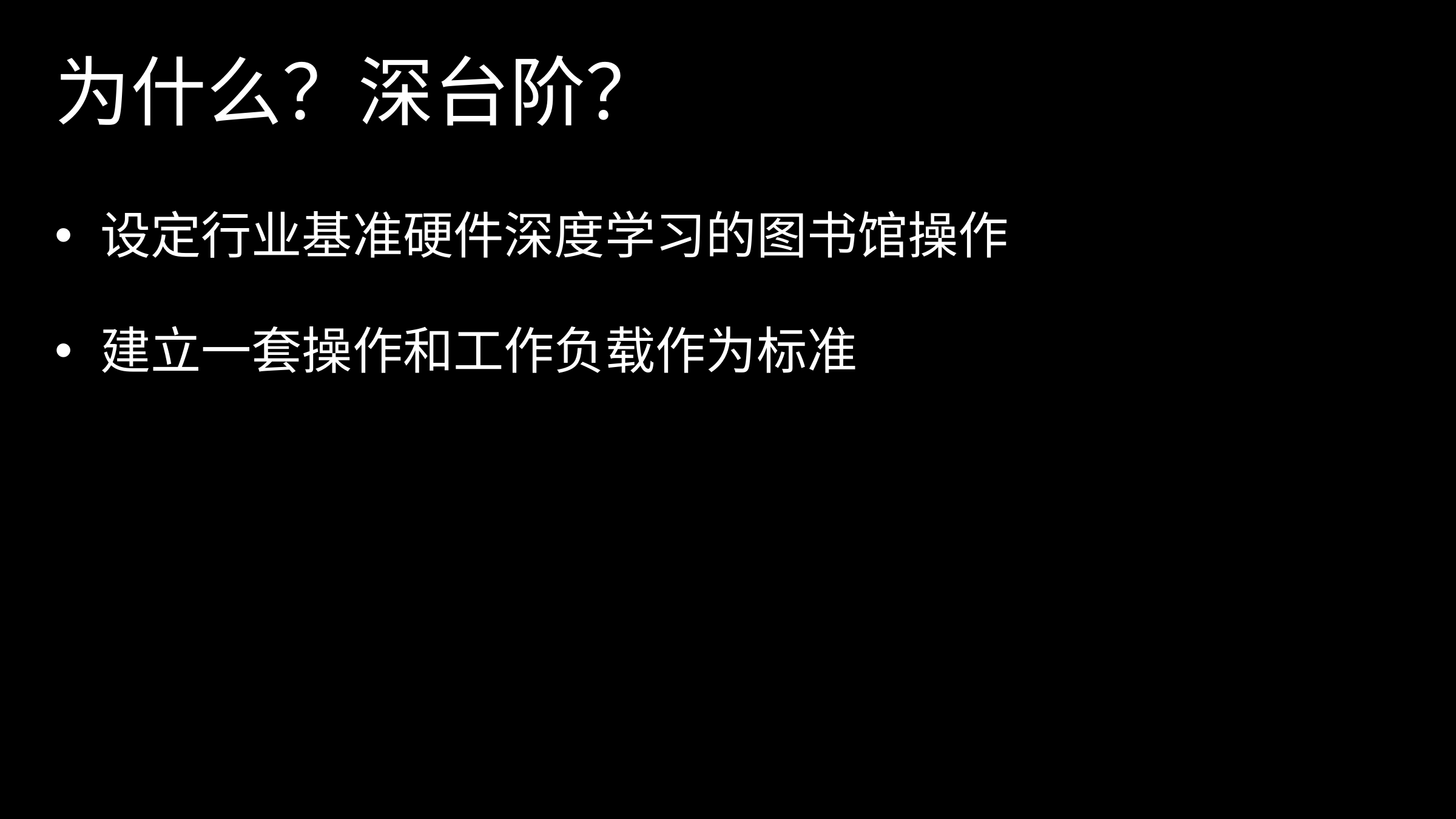

# 为什么？深台阶？
设定行业基准硬件深度学习的图书馆操作
建立一套操作和工作负载作为标准